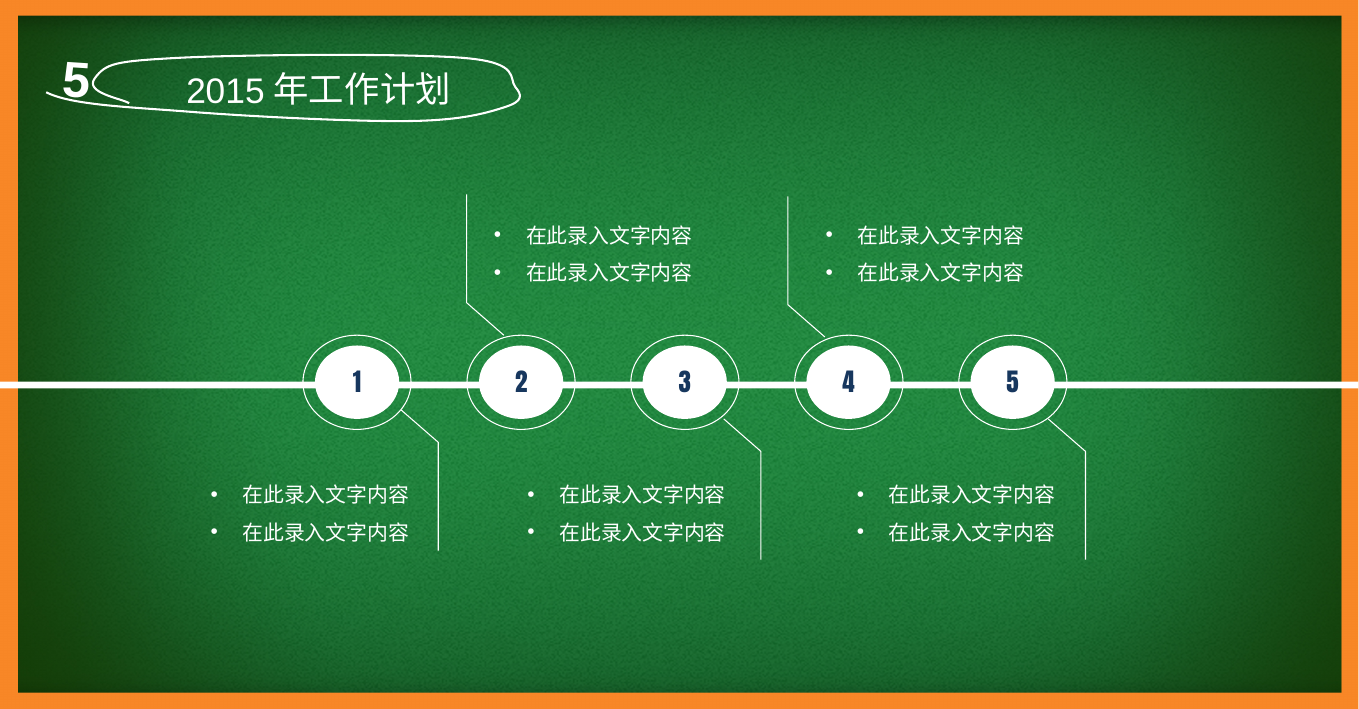

5
2015年工作计划

在此录入文字内容
在此录入文字内容
在此录入文字内容
在此录入文字内容

1

2

3

4

5

在此录入文字内容
在此录入文字内容
在此录入文字内容
在此录入文字内容
在此录入文字内容
在此录入文字内容